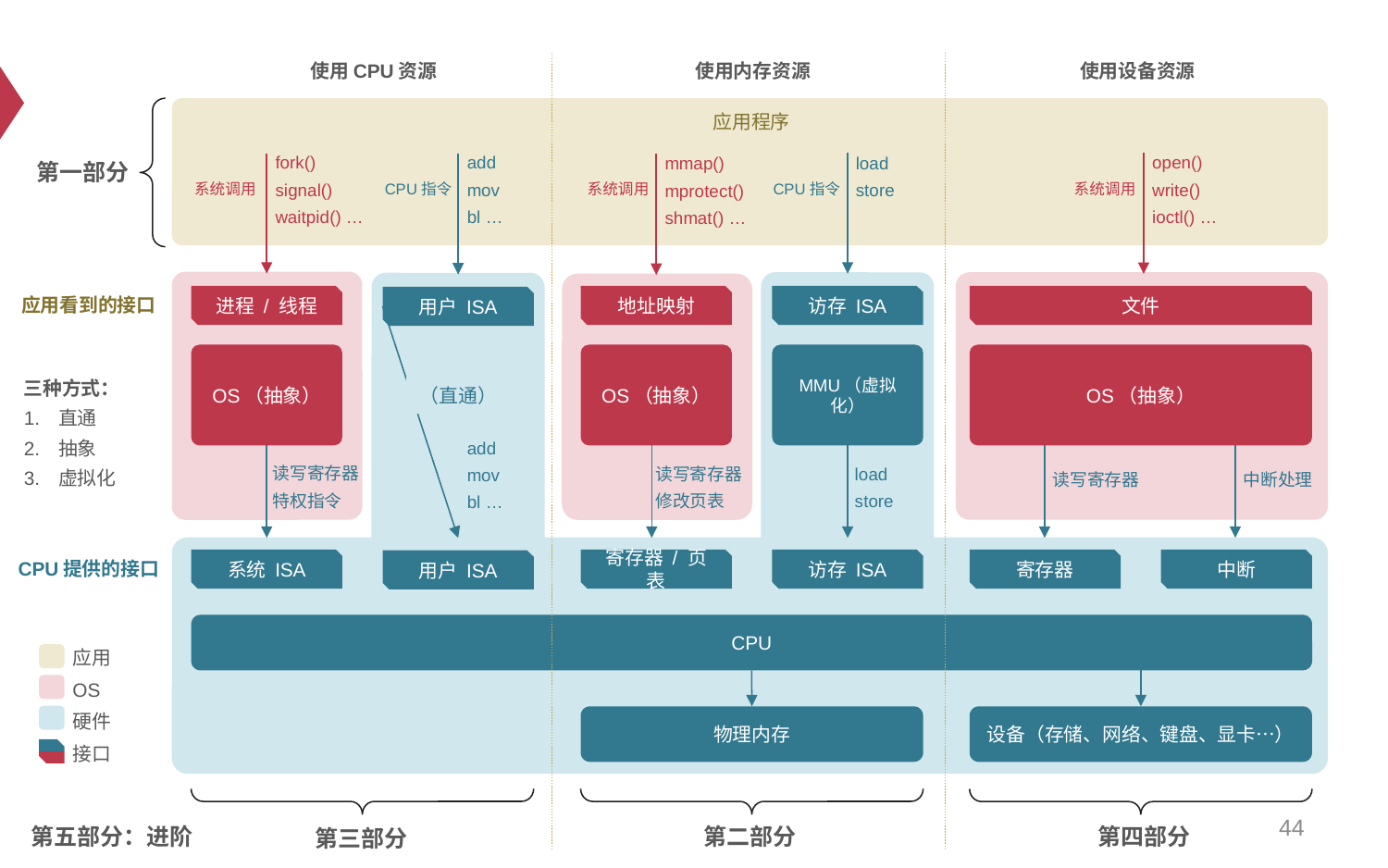

使用内存资源
使用设备资源
使用CPU资源

应用程序
fork()
signal()
waitpid() …
add
mov
bl …
open()
write()
ioctl() …
load
store
mmap()
mprotect()
shmat() …
第一部分
系统调用
CPU指令
系统调用
CPU指令
系统调用

应用看到的接口
进程 / 线程
地址映射
访存 ISA
文件
用户 ISA
OS（抽象）
OS（抽象）
MMU（虚拟化）
OS（抽象）
三种方式：
直通
抽象
虚拟化
（直通）
add
mov
bl …
读写寄存器
特权指令
读写寄存器
修改页表
load
store
读写寄存器
中断处理

系统 ISA
寄存器 / 页表
访存 ISA
寄存器
中断
CPU提供的接口
用户 ISA
CPU

应用

OS

硬件

设备（存储、网络、键盘、显卡…）
物理内存
接口

44
第五部分：进阶
第二部分
第四部分
第三部分